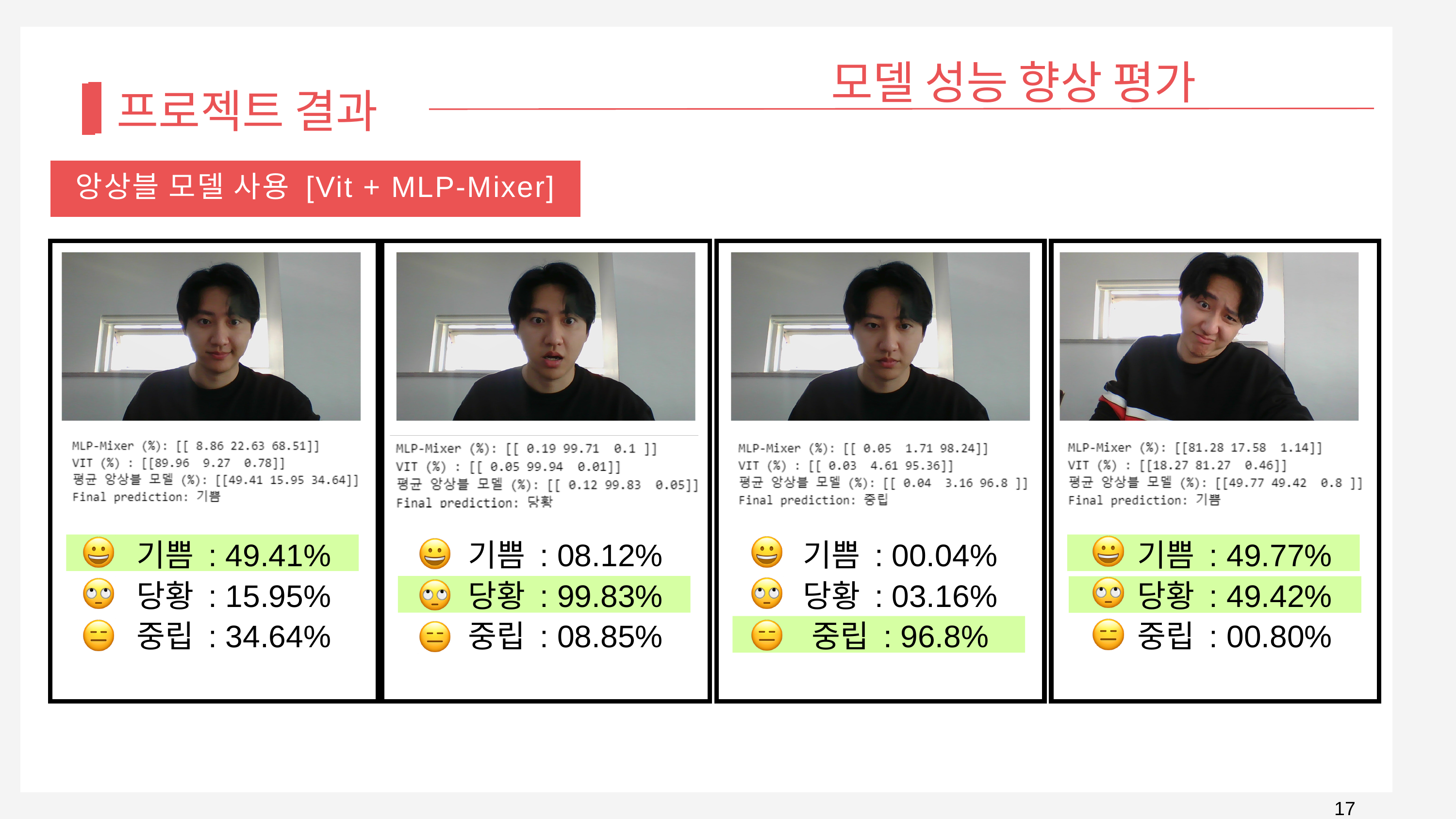

모델 성능 향상 평가
프로젝트 결과

앙상블 모델 사용 [Vit + MLP-Mixer]

기쁨 : 49.41%
당황 : 15.95%
중립 : 34.64%
기쁨 : 00.04%
당황 : 03.16%
중립 : 96.8%
기쁨 : 49.77%
당황 : 49.42%
중립 : 00.80%
기쁨 : 08.12%
당황 : 99.83%
중립 : 08.85%

17